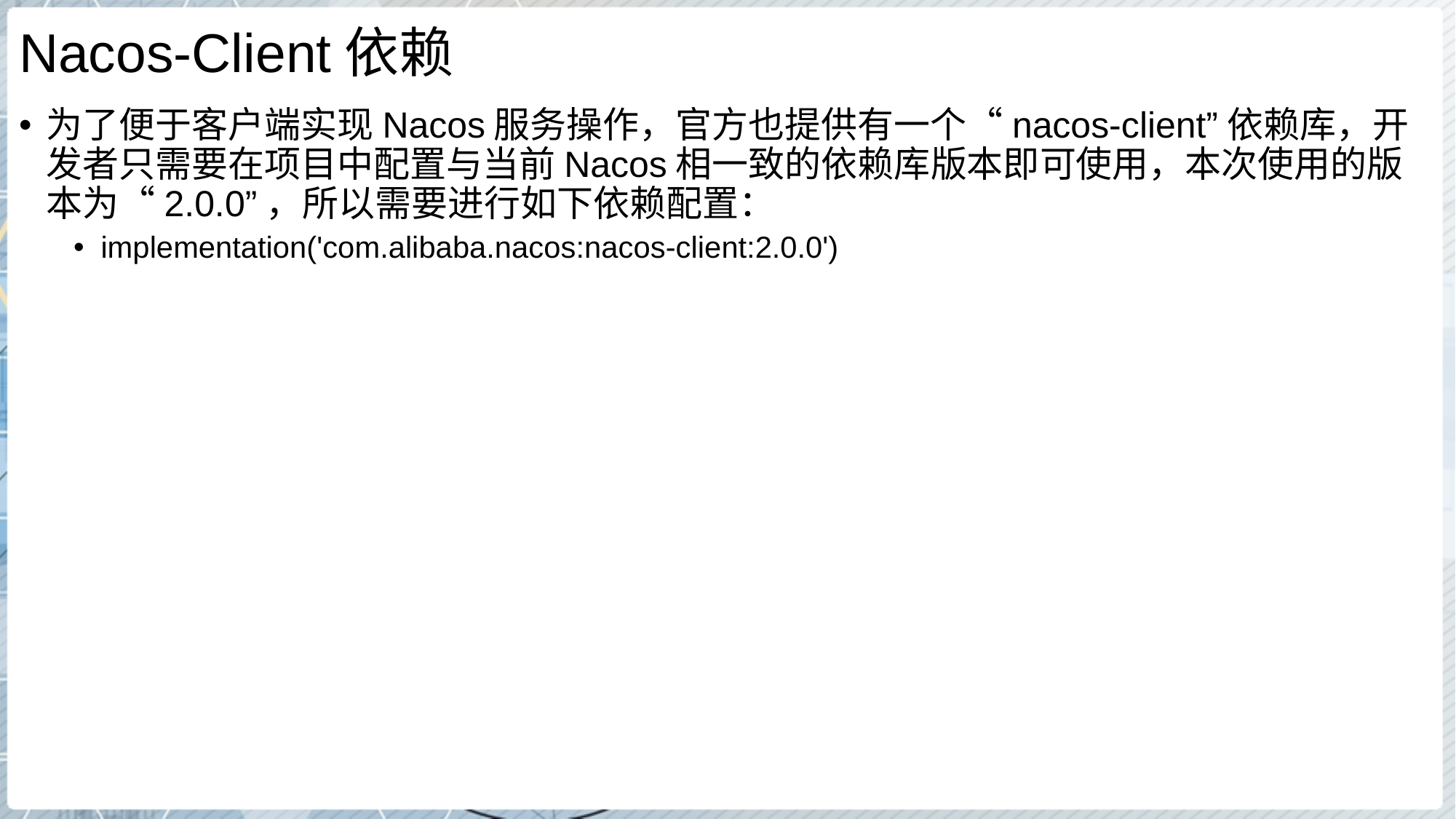

# Nacos-Client依赖
为了便于客户端实现Nacos服务操作，官方也提供有一个“nacos-client”依赖库，开发者只需要在项目中配置与当前Nacos相一致的依赖库版本即可使用，本次使用的版本为“2.0.0”，所以需要进行如下依赖配置：
implementation('com.alibaba.nacos:nacos-client:2.0.0')